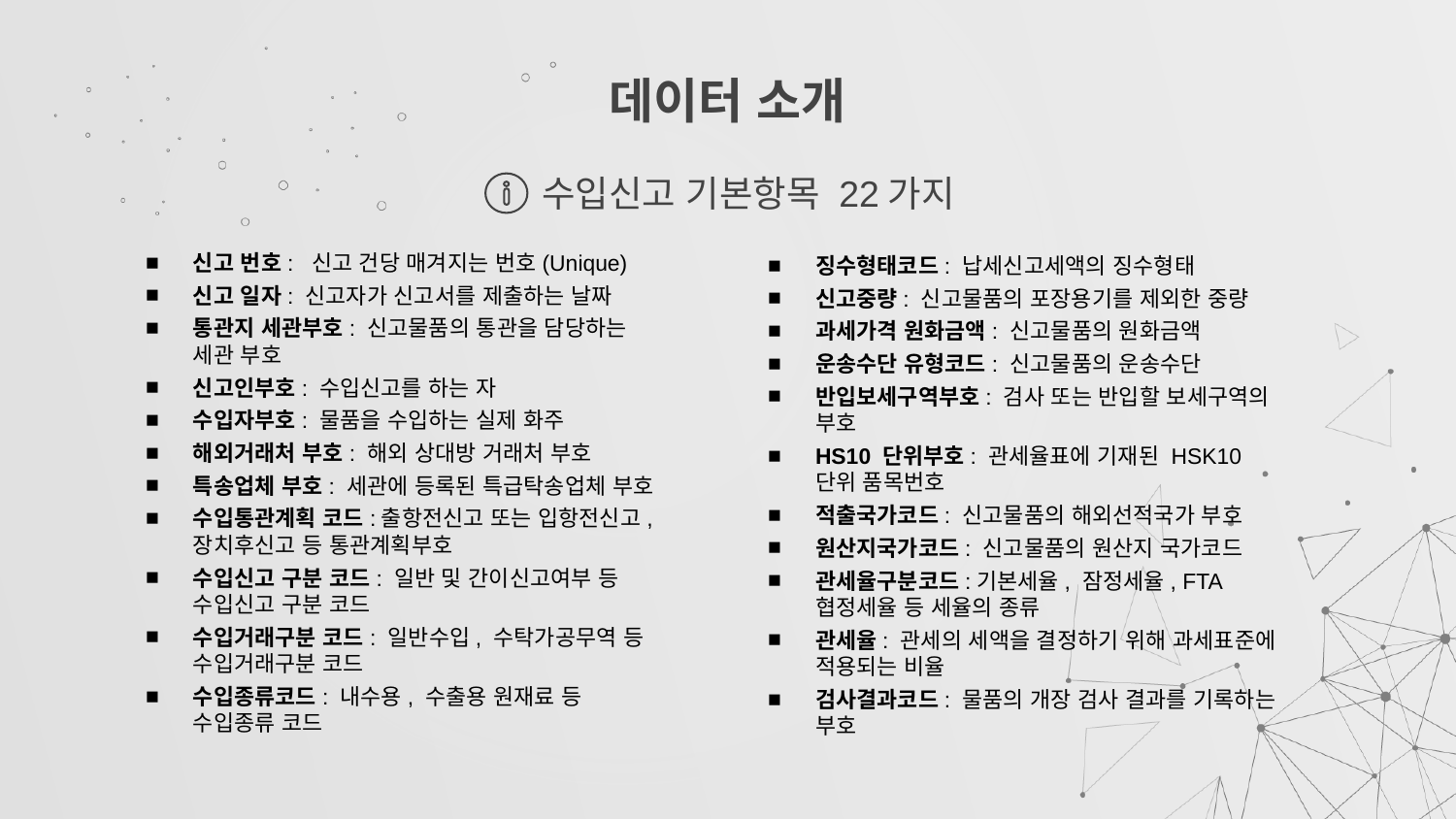

# 데이터 소개
수입신고 기본항목 22가지

신고 번호:  신고 건당 매겨지는 번호(Unique)
신고 일자: 신고자가 신고서를 제출하는 날짜
통관지 세관부호: 신고물품의 통관을 담당하는 세관 부호
신고인부호: 수입신고를 하는 자
수입자부호: 물품을 수입하는 실제 화주
해외거래처 부호: 해외 상대방 거래처 부호
특송업체 부호: 세관에 등록된 특급탁송업체 부호
수입통관계획 코드:출항전신고 또는 입항전신고, 장치후신고 등 통관계획부호
수입신고 구분 코드: 일반 및 간이신고여부 등 수입신고 구분 코드
수입거래구분 코드: 일반수입, 수탁가공무역 등 수입거래구분 코드
수입종류코드: 내수용, 수출용 원재료 등 수입종류 코드

징수형태코드: 납세신고세액의 징수형태
신고중량: 신고물품의 포장용기를 제외한 중량
과세가격 원화금액: 신고물품의 원화금액
운송수단 유형코드: 신고물품의 운송수단
반입보세구역부호: 검사 또는 반입할 보세구역의 부호
HS10 단위부호: 관세율표에 기재된 HSK10단위 품목번호
적출국가코드: 신고물품의 해외선적국가 부호
원산지국가코드: 신고물품의 원산지 국가코드
관세율구분코드:기본세율, 잠정세율, FTA 협정세율 등 세율의 종류
관세율: 관세의 세액을 결정하기 위해 과세표준에 적용되는 비율
검사결과코드: 물품의 개장 검사 결과를 기록하는 부호